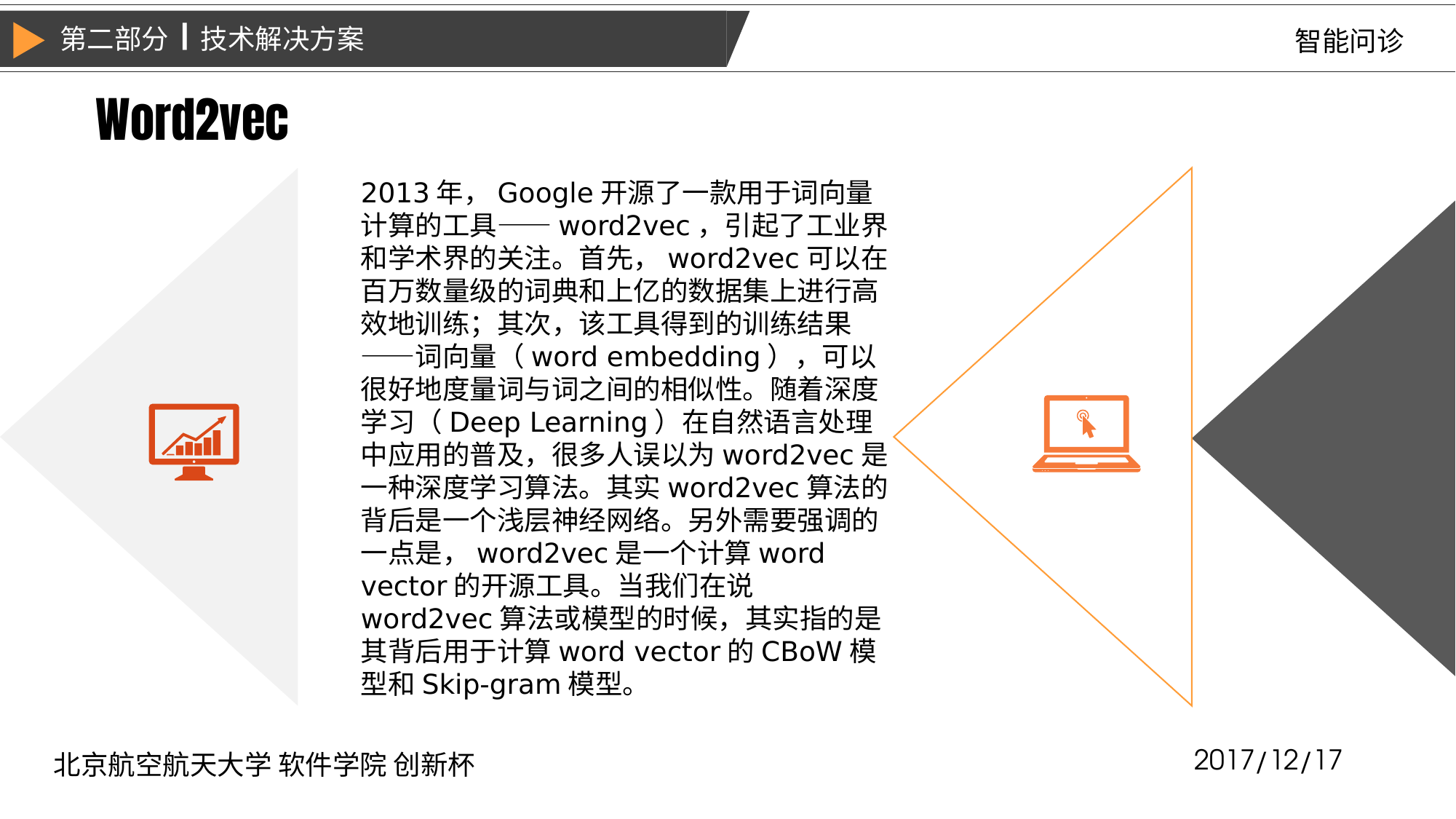

第二部分 | 技术解决方案
智能问诊

Word2vec
2013年，Google开源了一款用于词向量计算的工具——word2vec，引起了工业界和学术界的关注。首先，word2vec可以在百万数量级的词典和上亿的数据集上进行高效地训练；其次，该工具得到的训练结果——词向量（word embedding），可以很好地度量词与词之间的相似性。随着深度学习（Deep Learning）在自然语言处理中应用的普及，很多人误以为word2vec是一种深度学习算法。其实word2vec算法的背后是一个浅层神经网络。另外需要强调的一点是，word2vec是一个计算word vector的开源工具。当我们在说word2vec算法或模型的时候，其实指的是其背后用于计算word vector的CBoW模型和Skip-gram模型。

2017/12/17
北京航空航天大学 软件学院 创新杯